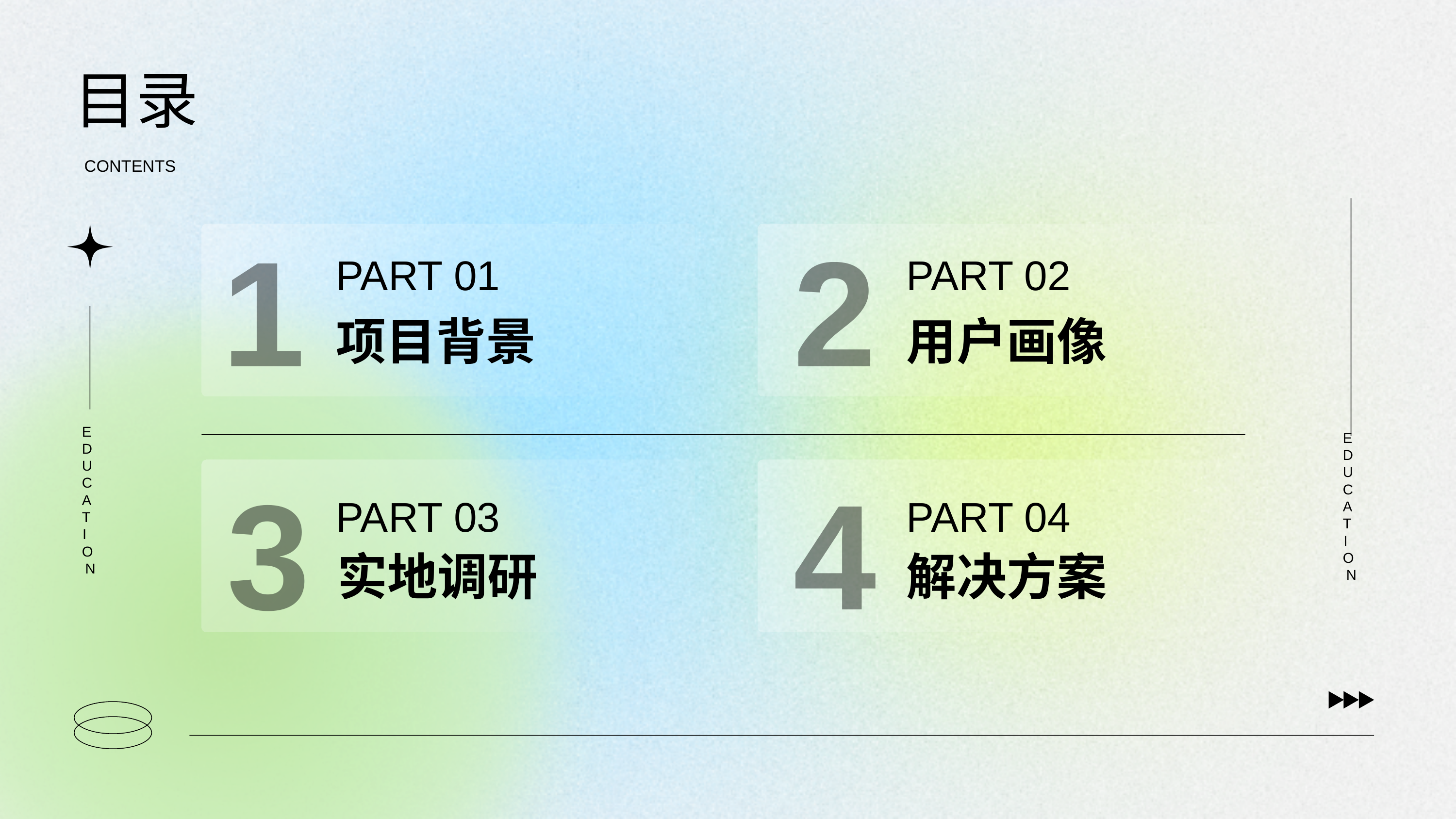

目录
CONTENTS

1
2

PART 01
PART 02

项目背景
用户画像
EDUCATION
EDUCATION

3
4
PART 03
PART 04
实地调研
解决方案